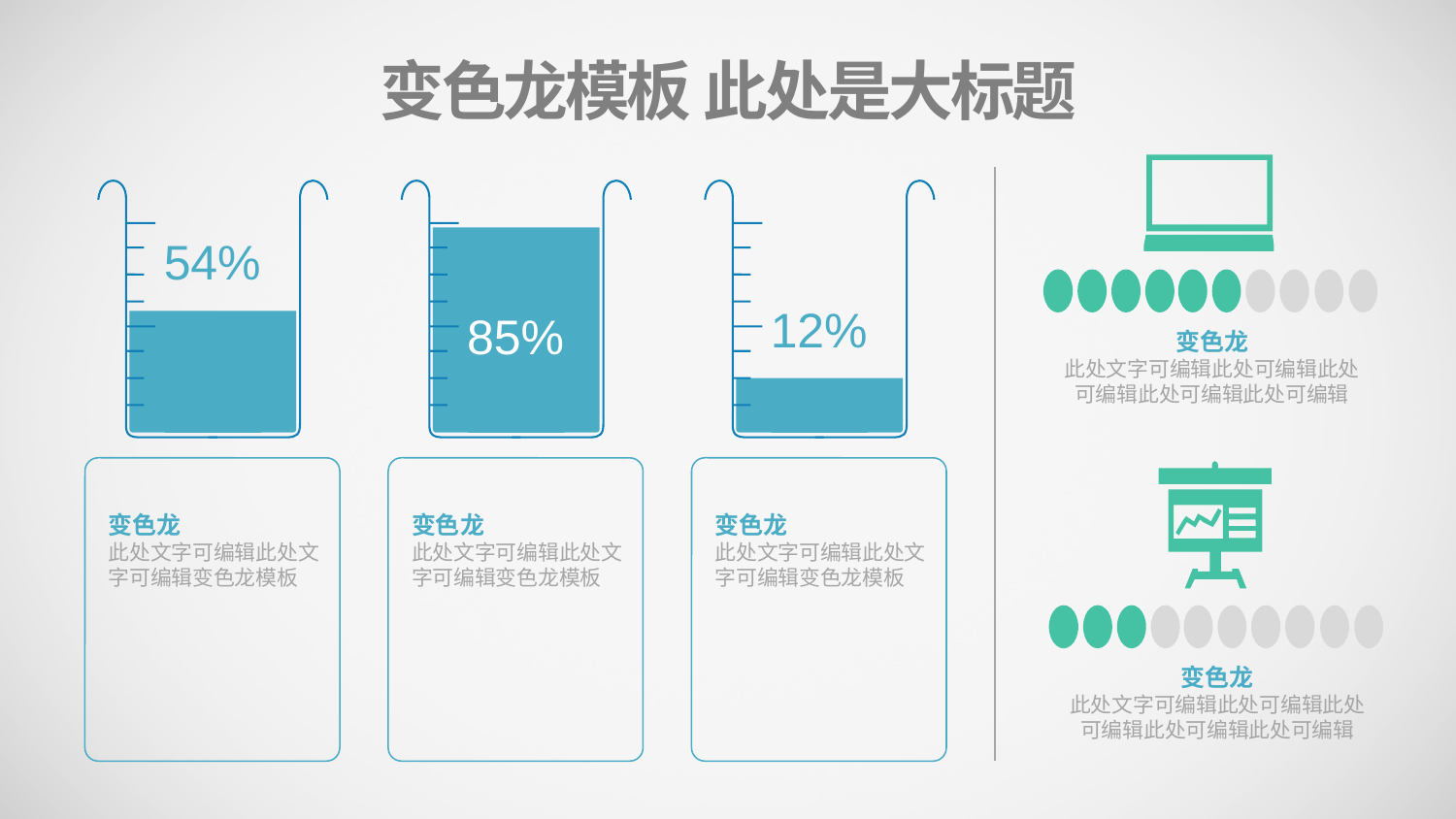

变色龙模板 此处是大标题

54%

变色龙
此处文字可编辑此处可编辑此处可编辑此处可编辑此处可编辑
12%
85%

变色龙
此处文字可编辑此处文字可编辑变色龙模板
变色龙
此处文字可编辑此处文字可编辑变色龙模板
变色龙
此处文字可编辑此处文字可编辑变色龙模板

变色龙
此处文字可编辑此处可编辑此处可编辑此处可编辑此处可编辑